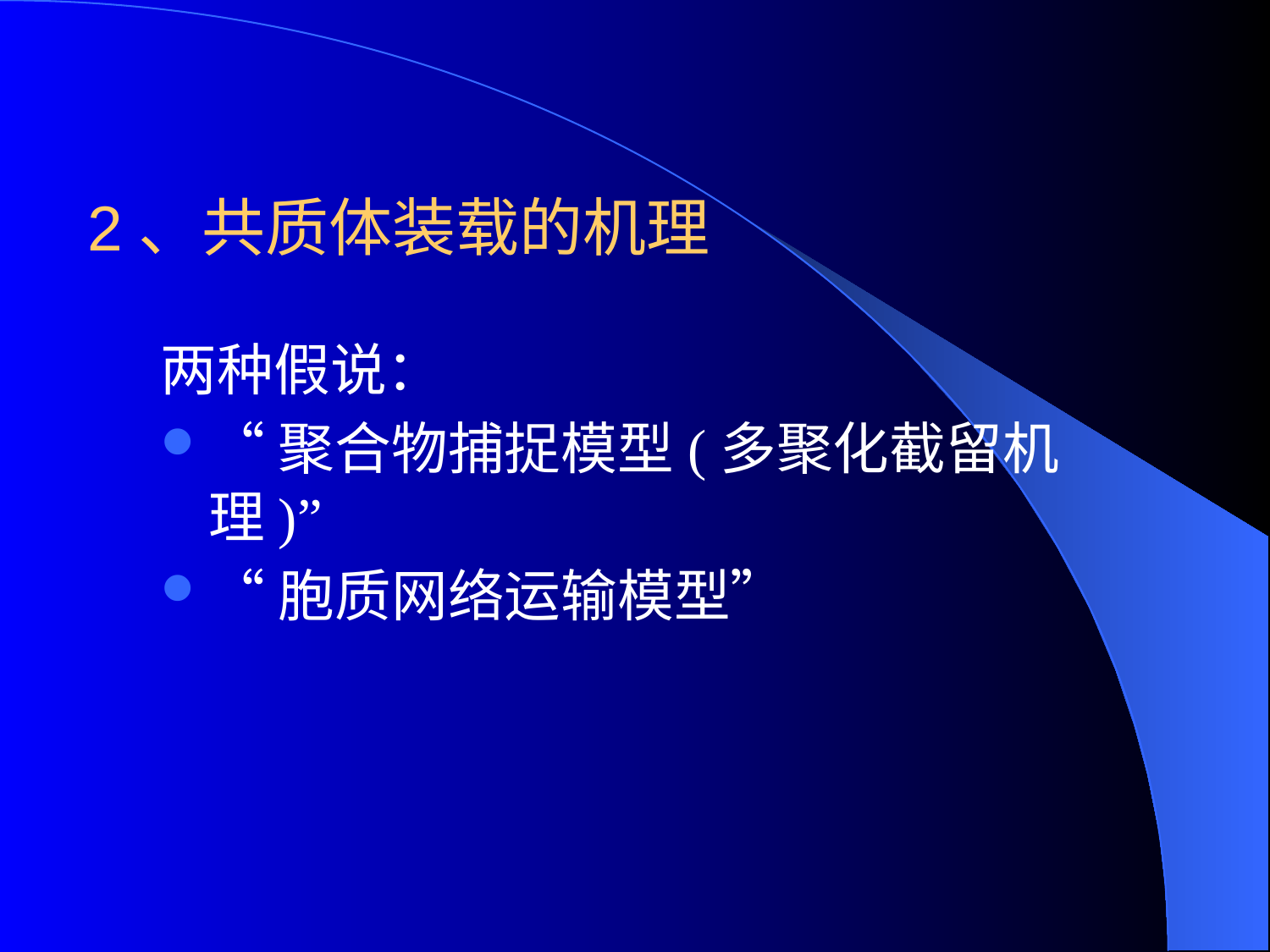

# 2、共质体装载的机理
两种假说：
“聚合物捕捉模型(多聚化截留机理)”
“胞质网络运输模型”